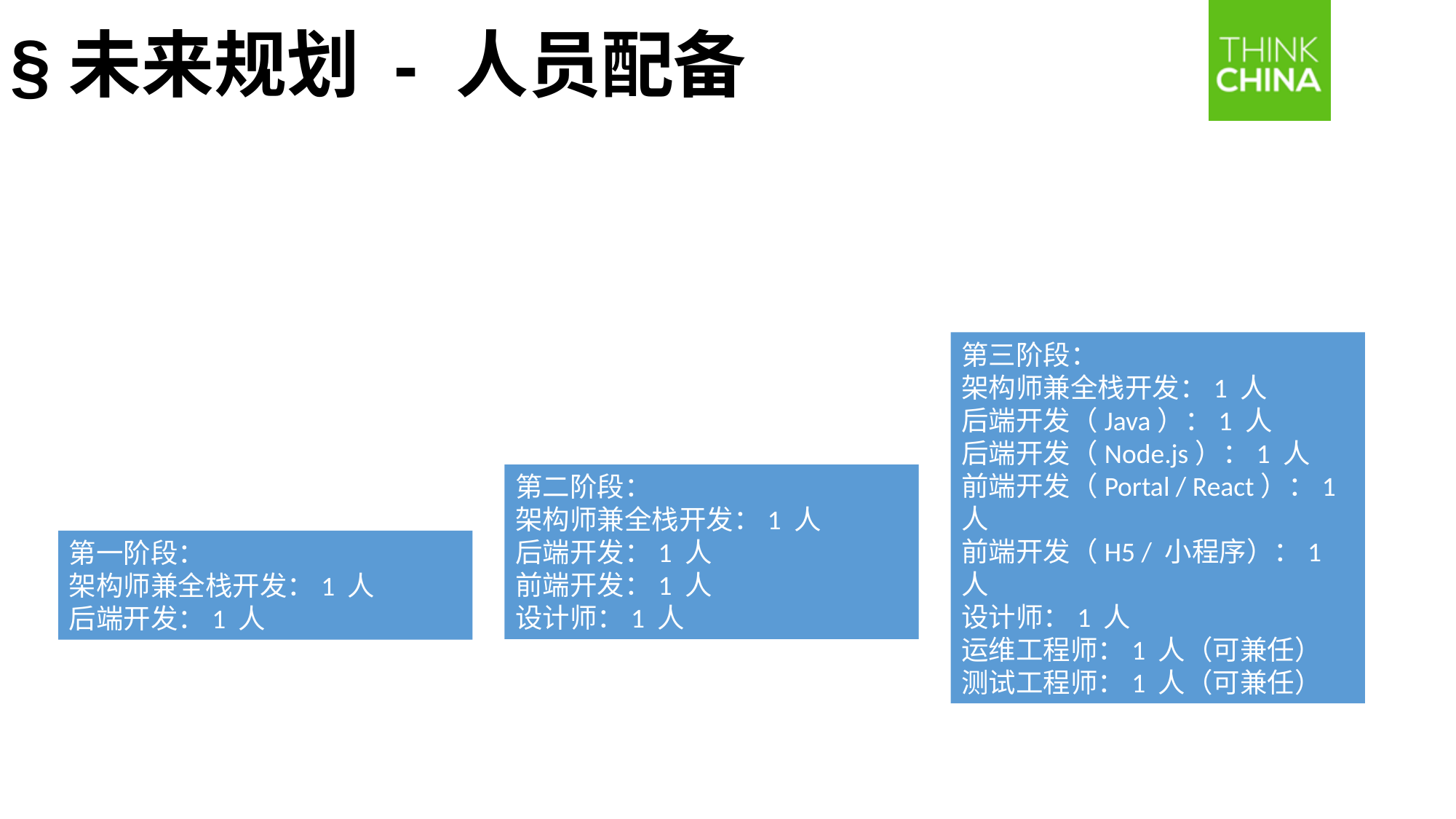

§未来规划 - 人员配备
第三阶段：
架构师兼全栈开发：1 人
后端开发（Java）：1 人
后端开发（Node.js）：1 人
前端开发（Portal / React）：1 人
前端开发（H5 / 小程序）：1 人
设计师：1 人
运维工程师：1 人（可兼任）
测试工程师：1 人（可兼任）
第二阶段：
架构师兼全栈开发：1 人
后端开发：1 人
前端开发：1 人
设计师：1 人
第一阶段：
架构师兼全栈开发：1 人
后端开发：1 人